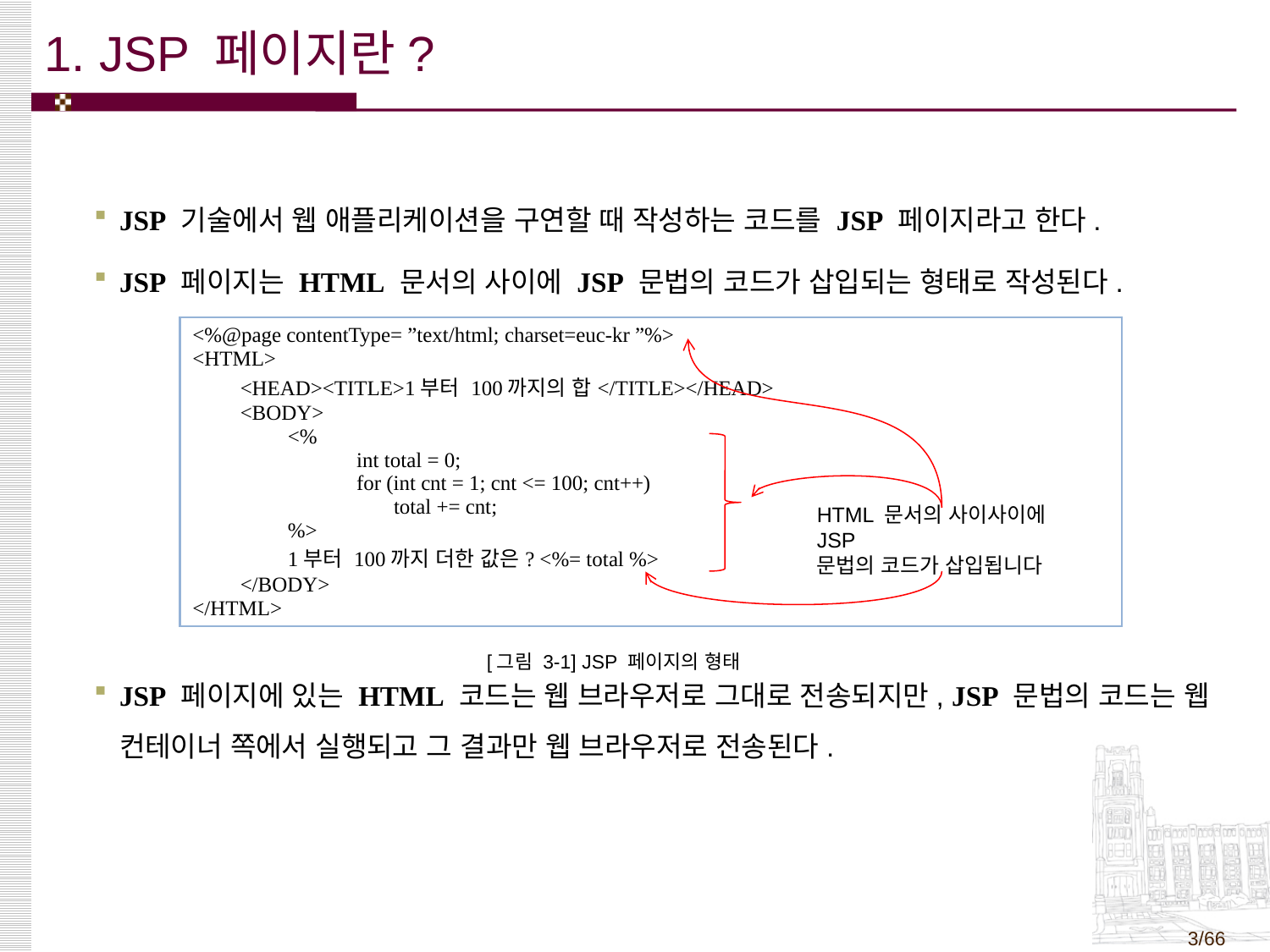

# 1. JSP 페이지란?

JSP 기술에서 웹 애플리케이션을 구연할 때 작성하는 코드를 JSP 페이지라고 한다.
JSP 페이지는 HTML 문서의 사이에 JSP 문법의 코드가 삽입되는 형태로 작성된다.

JSP 페이지에 있는 HTML 코드는 웹 브라우저로 그대로 전송되지만, JSP 문법의 코드는 웹 컨테이너 쪽에서 실행되고 그 결과만 웹 브라우저로 전송된다.

| <%@page contentType= ”text/html; charset=euc-kr ”%> <HTML> <HEAD><TITLE>1부터 100까지의 합</TITLE></HEAD> <BODY> <% int total = 0; for (int cnt = 1; cnt <= 100; cnt++) total += cnt; %> 1부터 100까지 더한 값은? <%= total %> </BODY> </HTML> |
| --- |

HTML 문서의 사이사이에 JSP
문법의 코드가 삽입됩니다
[그림 3-1] JSP 페이지의 형태